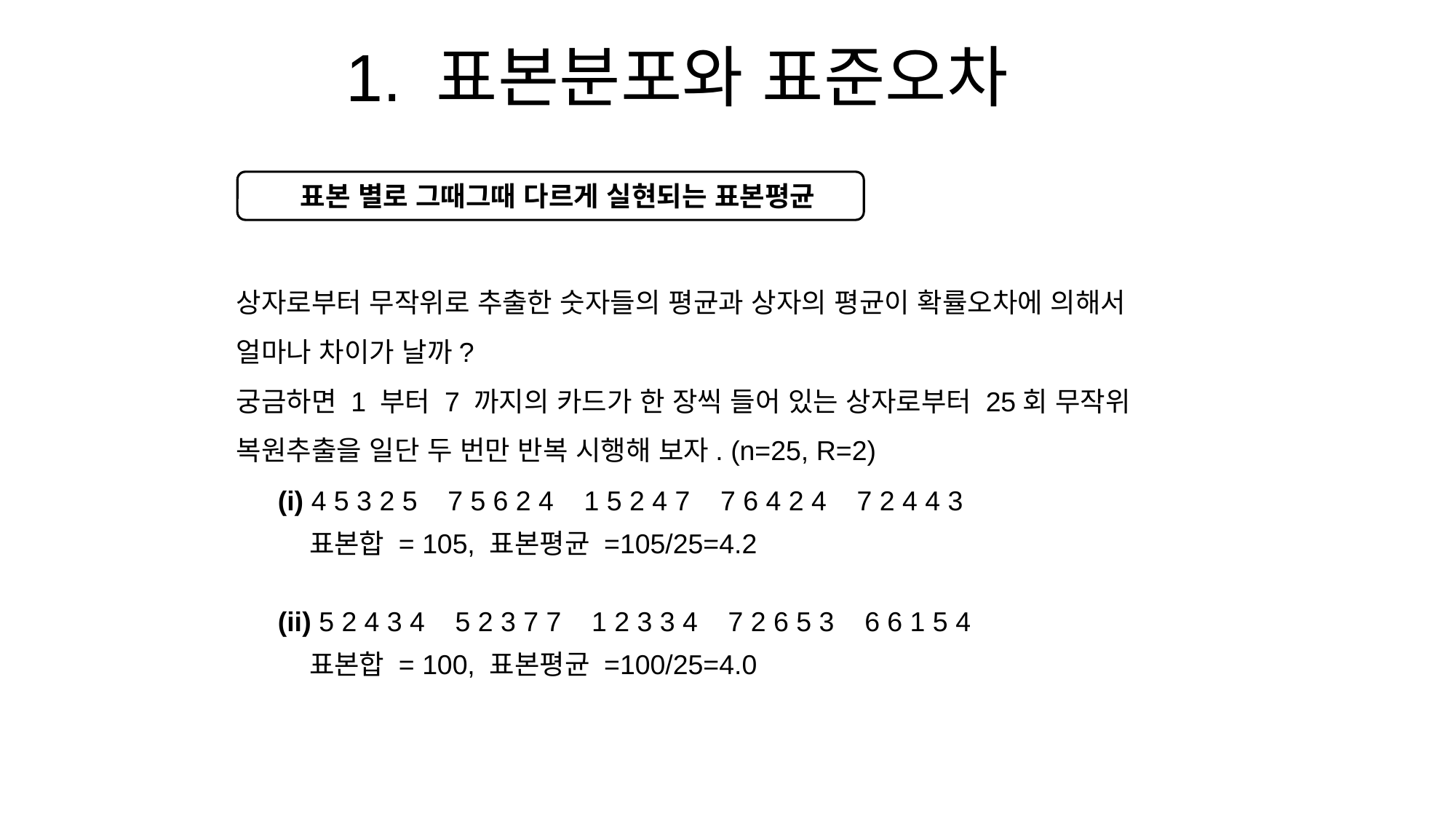

# 1. 표본분포와 표준오차
 표본 별로 그때그때 다르게 실현되는 표본평균
상자로부터 무작위로 추출한 숫자들의 평균과 상자의 평균이 확률오차에 의해서 얼마나 차이가 날까?
궁금하면 1 부터 7 까지의 카드가 한 장씩 들어 있는 상자로부터 25회 무작위 복원추출을 일단 두 번만 반복 시행해 보자. (n=25, R=2)
(i) 4 5 3 2 5    7 5 6 2 4    1 5 2 4 7    7 6 4 2 4    7 2 4 4 3
    표본합 = 105, 표본평균 =105/25=4.2
(ii) 5 2 4 3 4    5 2 3 7 7    1 2 3 3 4    7 2 6 5 3    6 6 1 5 4
    표본합 = 100, 표본평균 =100/25=4.0